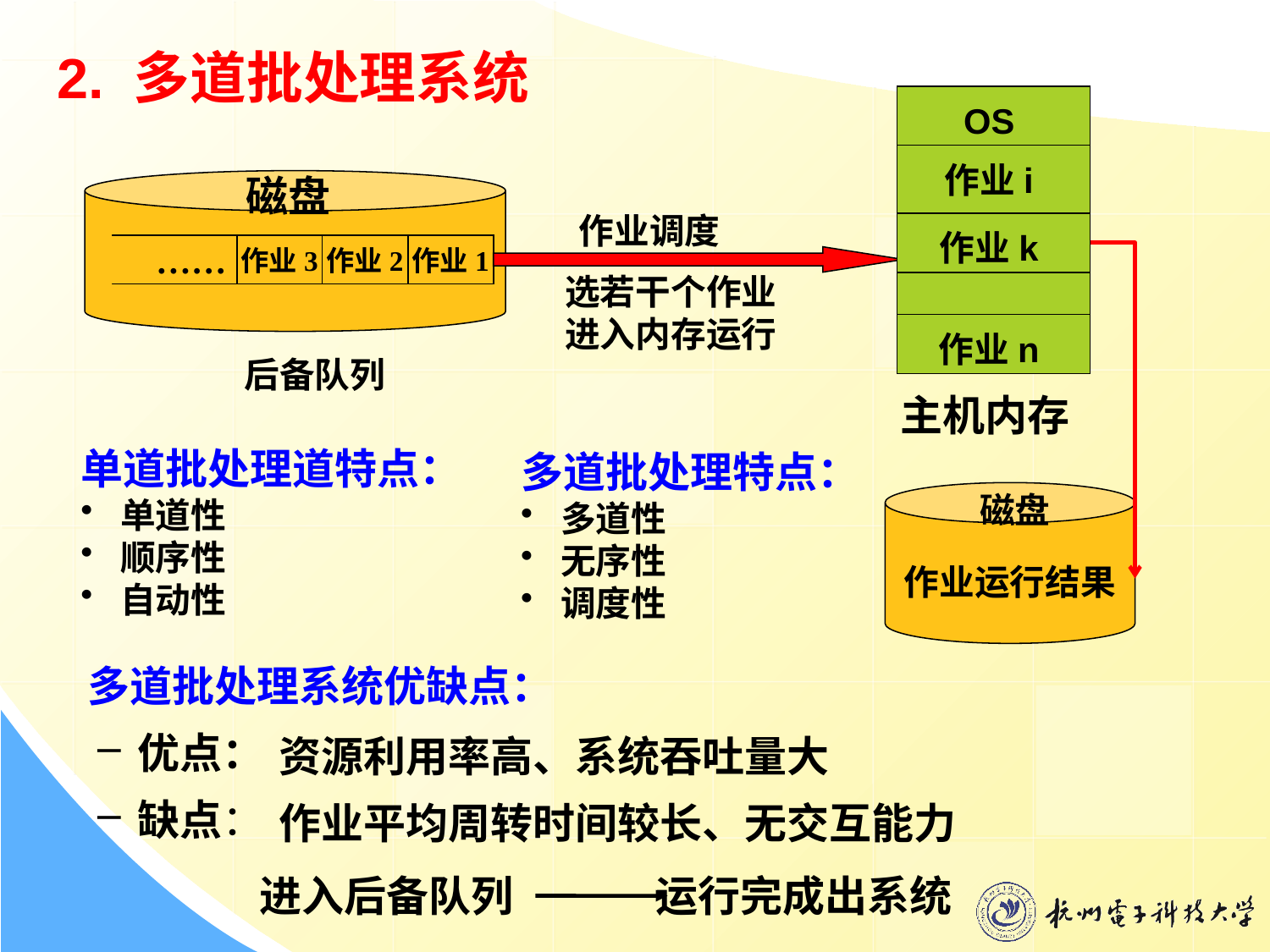

2. 多道批处理系统
OS

作业i

磁盘

作业调度
作业k

     ……
作业3
作业2
作业1

选若干个作业
进入内存运行
…

作业n

后备队列
主机内存
单道批处理道特点：
单道性
顺序性
自动性
多道批处理特点：
多道性
无序性
调度性
磁盘

作业运行结果
多道批处理系统优缺点：
优点：
缺点：
资源利用率高、系统吞吐量大
作业平均周转时间较长、无交互能力
进入后备队列               运行完成出系统